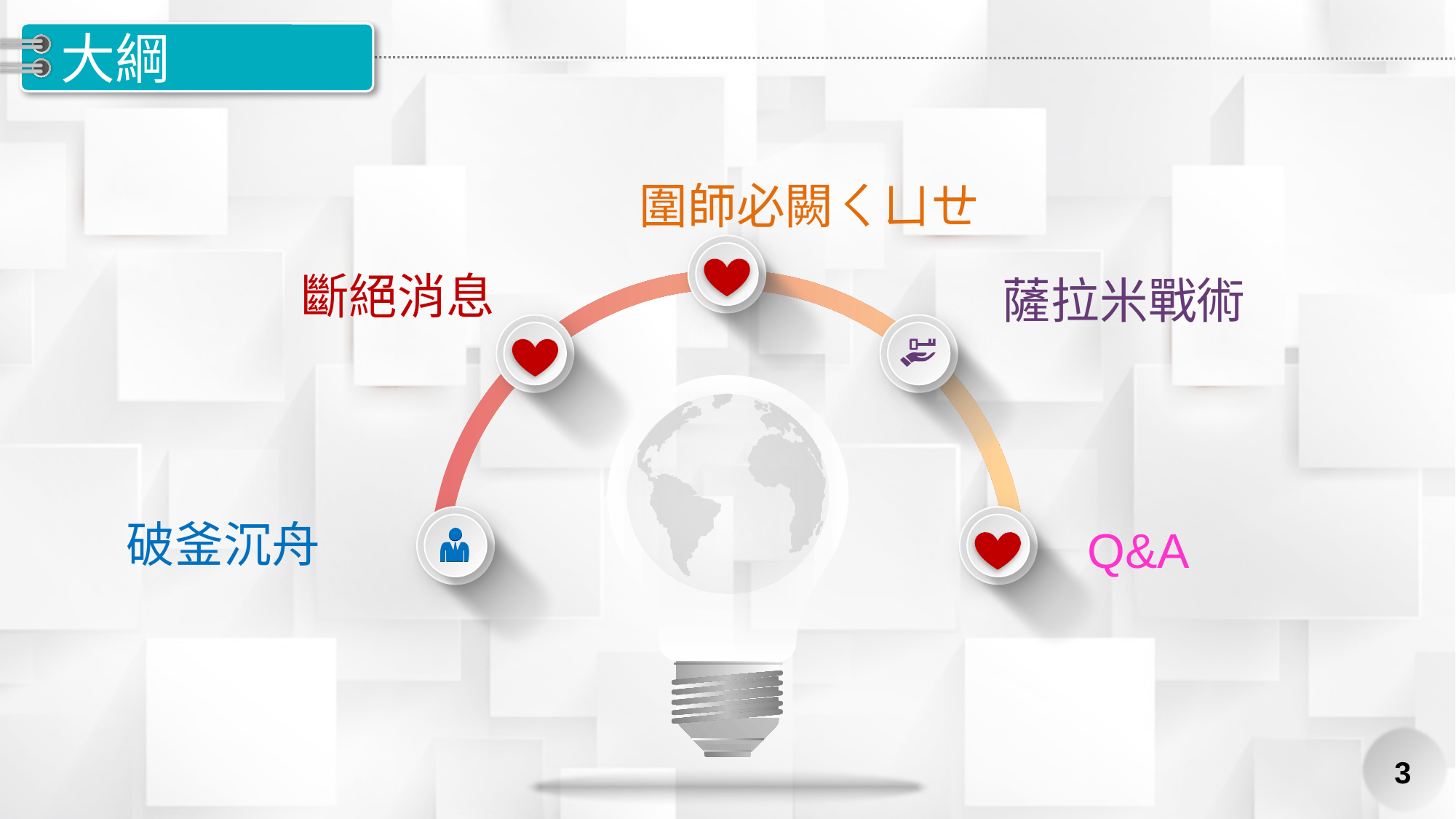

# 大綱
圍師必闕ㄑㄩㄝ

斷絕消息
薩拉米戰術

破釜沉舟
Q&A

3